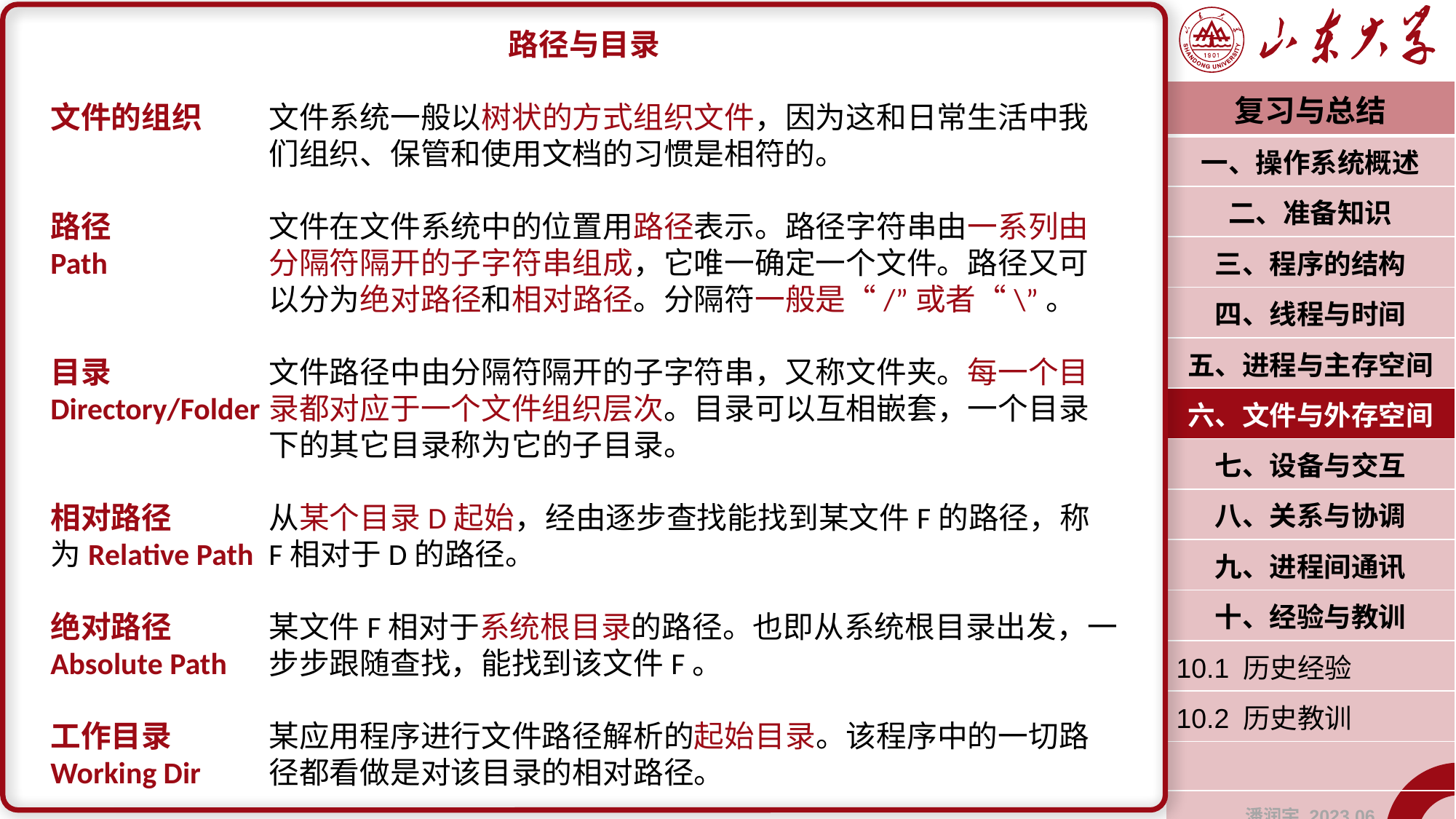

路径与目录

文件的组织	文件系统一般以树状的方式组织文件，因为这和日常生活中我		们组织、保管和使用文档的习惯是相符的。

路径		文件在文件系统中的位置用路径表示。路径字符串由一系列由Path		分隔符隔开的子字符串组成，它唯一确定一个文件。路径又可		以分为绝对路径和相对路径。分隔符一般是“/”或者“\”。

目录		文件路径中由分隔符隔开的子字符串，又称文件夹。每一个目Directory/Folder	录都对应于一个文件组织层次。目录可以互相嵌套，一个目录		下的其它目录称为它的子目录。

相对路径	从某个目录D起始，经由逐步查找能找到某文件F的路径，称为Relative Path	F相对于D的路径。

绝对路径	某文件F相对于系统根目录的路径。也即从系统根目录出发，一Absolute Path	步步跟随查找，能找到该文件F。

工作目录	某应用程序进行文件路径解析的起始目录。该程序中的一切路
Working Dir	径都看做是对该目录的相对路径。
| 复习与总结 |
| --- |
| 一、操作系统概述 |
| 二、准备知识 |
| 三、程序的结构 |
| 四、线程与时间 |
| 五、进程与主存空间 |
| 六、文件与外存空间 |
| 七、设备与交互 |
| 八、关系与协调 |
| 九、进程间通讯 |
| 十、经验与教训 |
| 10.1 历史经验 |
| 10.2 历史教训 |
|  |
| 潘润宇 2023.06 |